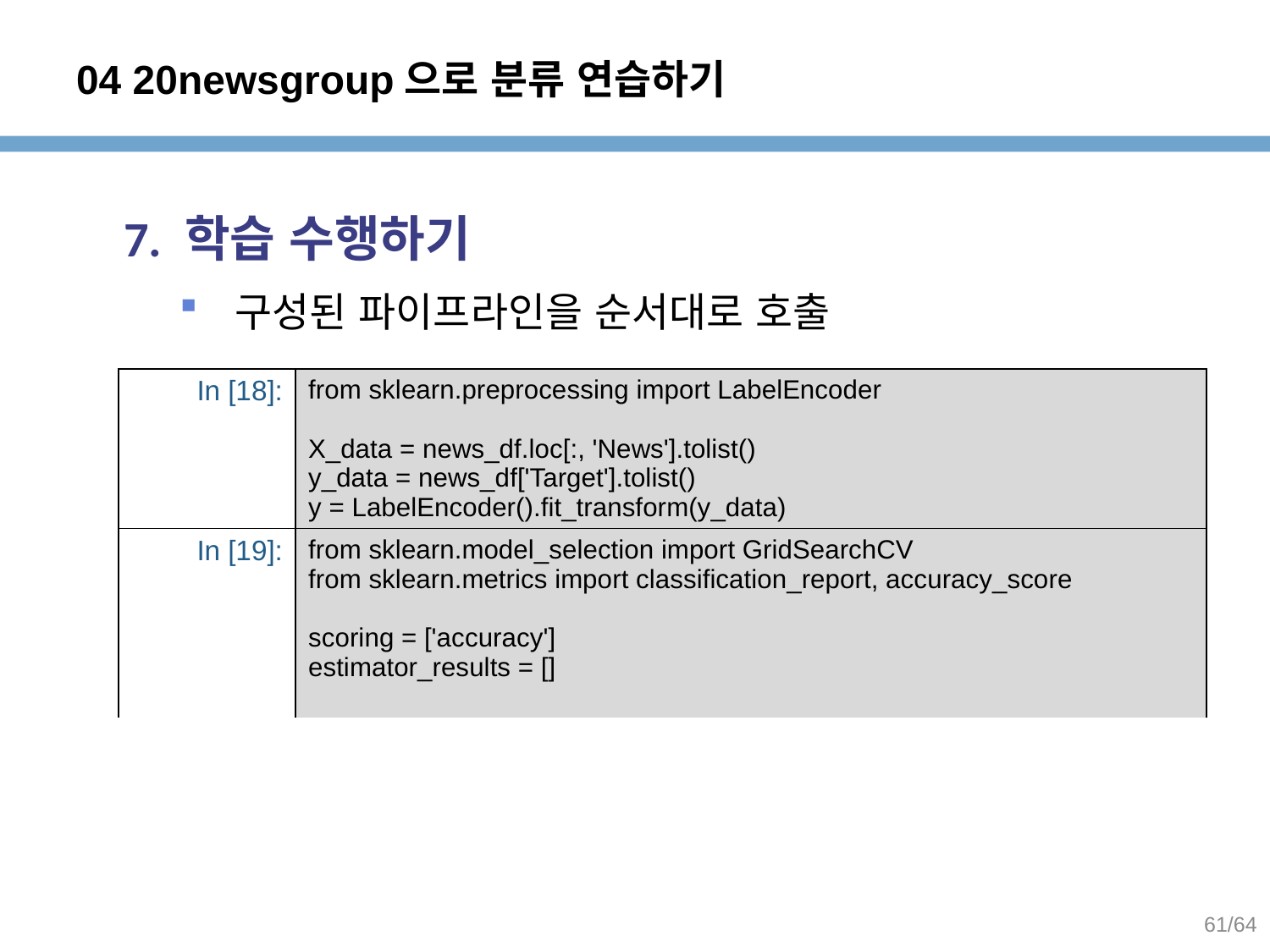

# 04 20newsgroup으로 분류 연습하기
7. 학습 수행하기
구성된 파이프라인을 순서대로 호출
| In [18]: | from sklearn.preprocessing import LabelEncoder X\_data = news\_df.loc[:, 'News'].tolist() y\_data = news\_df['Target'].tolist() y = LabelEncoder().fit\_transform(y\_data) |
| --- | --- |
| In [19]: | from sklearn.model\_selection import GridSearchCV from sklearn.metrics import classification\_report, accuracy\_score scoring = ['accuracy'] estimator\_results = [] |
61/64